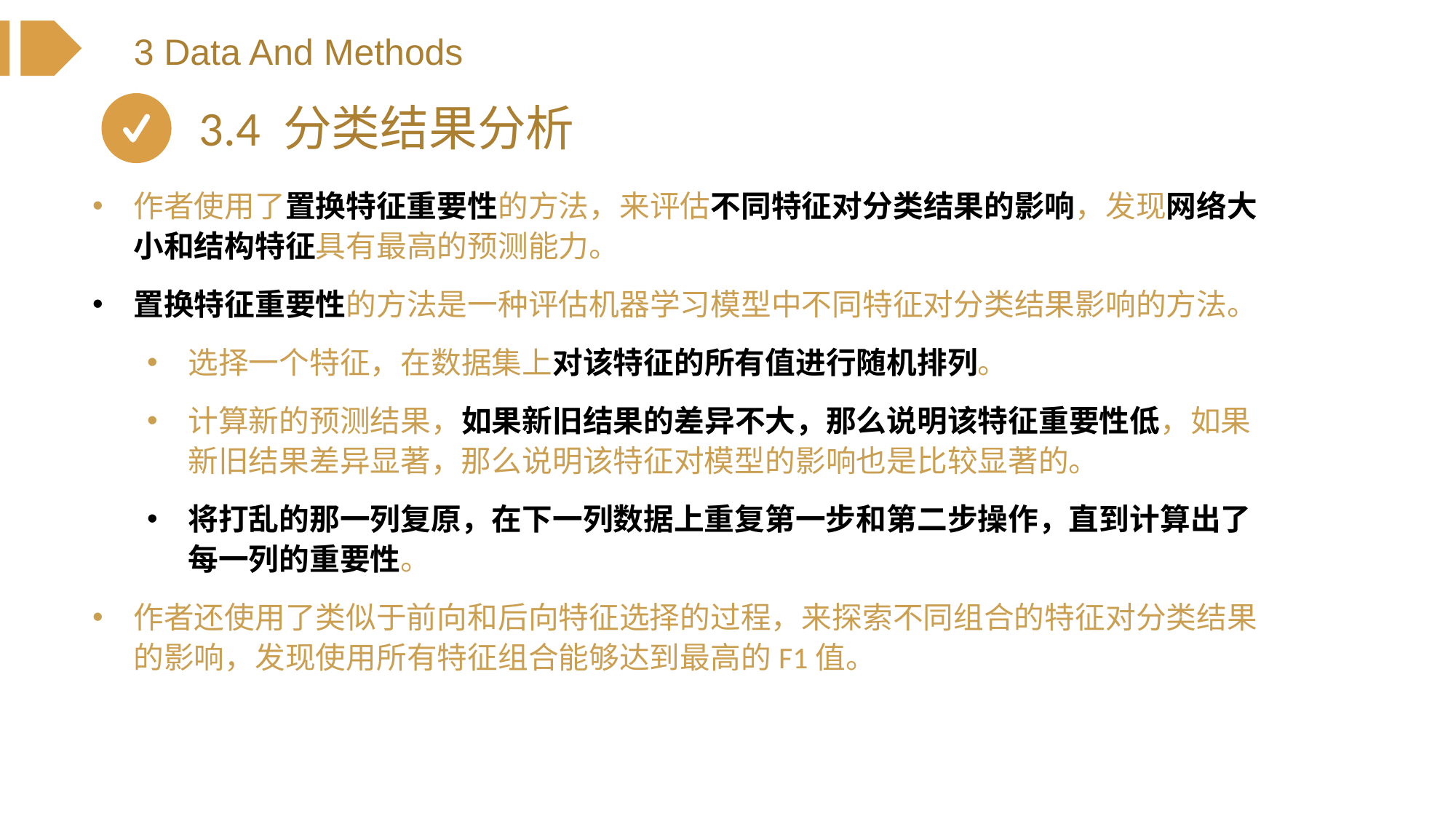

3 Data And Methods
3.4 分类结果分析

作者使用了置换特征重要性的方法，来评估不同特征对分类结果的影响，发现网络大小和结构特征具有最高的预测能力。
置换特征重要性的方法是一种评估机器学习模型中不同特征对分类结果影响的方法。
选择一个特征，在数据集上对该特征的所有值进行随机排列。
计算新的预测结果，如果新旧结果的差异不大，那么说明该特征重要性低，如果新旧结果差异显著，那么说明该特征对模型的影响也是比较显著的。
将打乱的那一列复原，在下一列数据上重复第一步和第二步操作，直到计算出了每一列的重要性。
作者还使用了类似于前向和后向特征选择的过程，来探索不同组合的特征对分类结果的影响，发现使用所有特征组合能够达到最高的F1值。